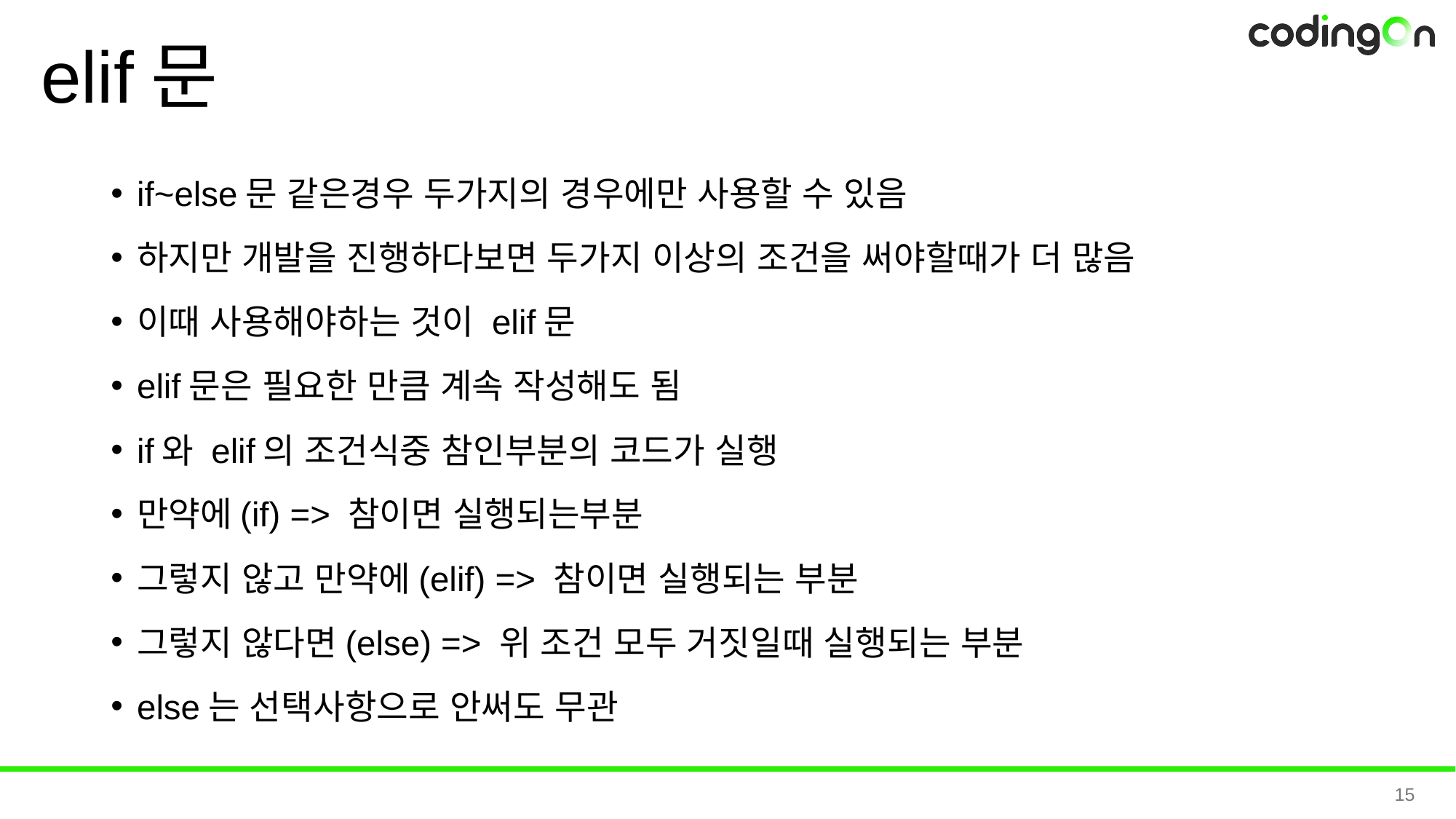

# elif문
if~else문 같은경우 두가지의 경우에만 사용할 수 있음
하지만 개발을 진행하다보면 두가지 이상의 조건을 써야할때가 더 많음
이때 사용해야하는 것이 elif문
elif문은 필요한 만큼 계속 작성해도 됨
if와 elif의 조건식중 참인부분의 코드가 실행
만약에(if) => 참이면 실행되는부분
그렇지 않고 만약에(elif) => 참이면 실행되는 부분
그렇지 않다면(else) => 위 조건 모두 거짓일때 실행되는 부분
else는 선택사항으로 안써도 무관
15